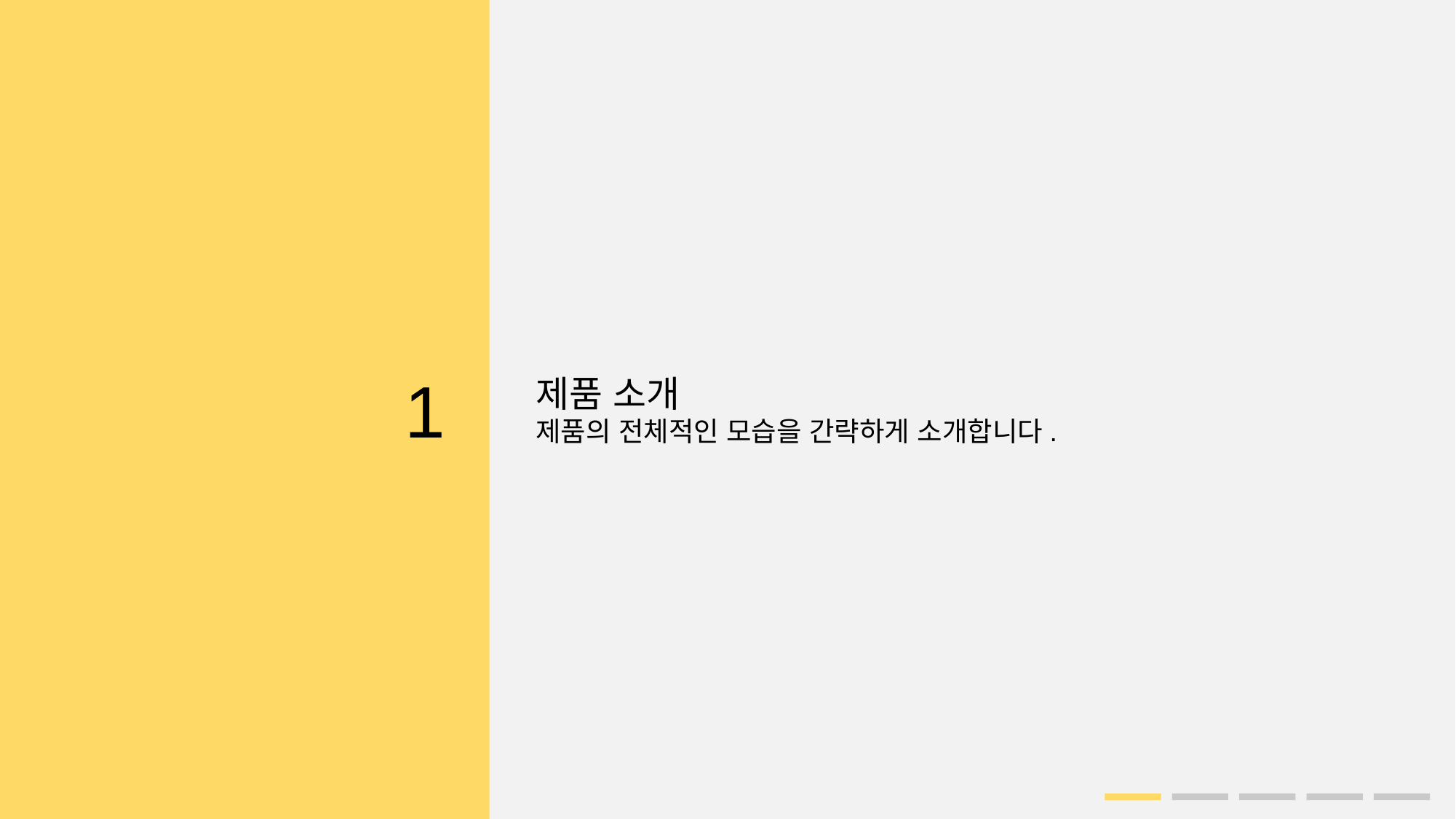

1
제품 소개
제품의 전체적인 모습을 간략하게 소개합니다.